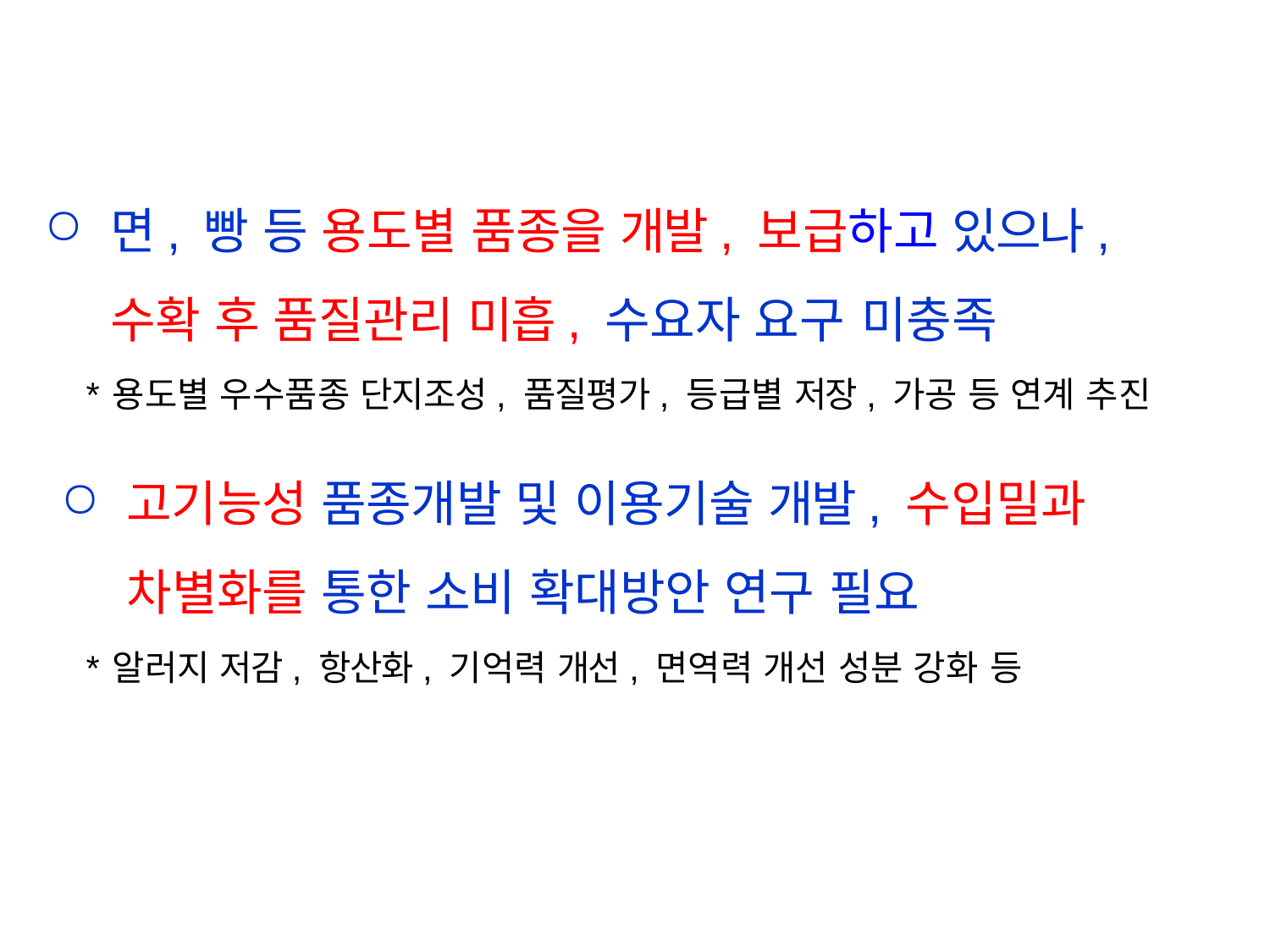

면, 빵 등 용도별 품종을 개발, 보급하고 있으나,  수확 후 품질관리 미흡, 수요자 요구 미충족
* 용도별 우수품종 단지조성, 품질평가, 등급별 저장, 가공 등 연계 추진
고기능성 품종개발 및 이용기술 개발, 수입밀과  차별화를 통한 소비 확대방안 연구 필요
* 알러지 저감, 항산화, 기억력 개선, 면역력 개선 성분 강화 등